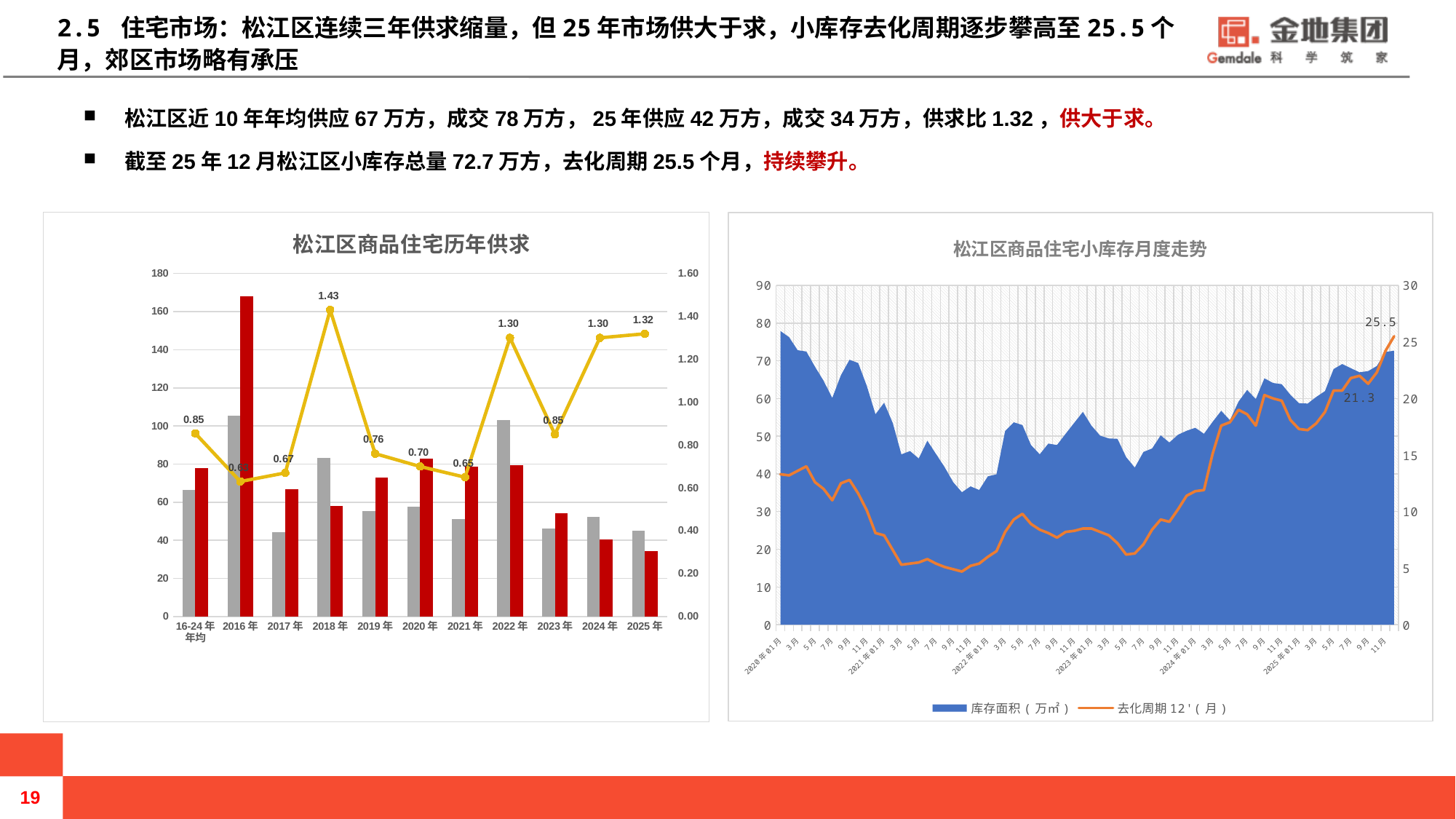

# 2.5 住宅市场：松江区连续三年供求缩量，但25年市场供大于求，小库存去化周期逐步攀高至25.5个月，郊区市场略有承压
松江区近10年年均供应67万方，成交78万方，25年供应42万方，成交34万方，供求比1.32，供大于求。
截至25年12月松江区小库存总量72.7万方，去化周期25.5个月，持续攀升。

### Chart: 松江区商品住宅历年供求

| Category | 供应面积(万㎡) | 成交面积(万㎡) | 供求比 |
|---|---|---|---|
| 16-24年年均 | 66.58777777777779 | 77.95111111111113 | 0.85422487028907 |
| 2016年 | 105.53 | 168.0 | 0.63 |
| 2017年 | 44.45 | 66.8 | 0.67 |
| 2018年 | 83.23 | 58.03 | 1.43 |
| 2019年 | 55.39 | 72.87 | 0.76 |
| 2020年 | 57.72 | 82.84 | 0.7 |
| 2021年 | 51.22 | 78.71 | 0.65 |
| 2022年 | 103.3 | 79.58 | 1.3 |
| 2023年 | 46.03 | 54.32 | 0.85 |
| 2024年 | 52.42 | 40.41 | 1.3 |
| 2025年 | 45.13 | 34.22 | 1.3188194038573935 |

### Chart: 松江区商品住宅小库存月度走势

| Category | 库存面积(万㎡) | 去化周期12'(月) |
|---|---|---|
| 2020年01月 | 77.9 | 13.3 |
| 2月 | 76.25 | 13.2 |
| 3月 | 72.8 | 13.6 |
| 4月 | 72.45 | 14.0 |
| 5月 | 68.42 | 12.6 |
| 6月 | 64.67 | 12.0 |
| 7月 | 60.11 | 11.0 |
| 8月 | 66.16 | 12.5 |
| 9月 | 70.26 | 12.8 |
| 10月 | 69.39 | 11.6 |
| 11月 | 63.29 | 10.1 |
| 12月 | 55.81 | 8.1 |
| 2021年01月 | 58.86 | 7.9 |
| 2月 | 53.47 | 6.6 |
| 3月 | 45.17 | 5.3 |
| 4月 | 46.05 | 5.4 |
| 5月 | 44.07 | 5.5 |
| 6月 | 48.79 | 5.8 |
| 7月 | 45.28 | 5.4 |
| 8月 | 41.78 | 5.1 |
| 9月 | 37.79 | 4.9 |
| 10月 | 35.12 | 4.7 |
| 11月 | 36.68 | 5.2 |
| 12月 | 35.72 | 5.4 |
| 2022年01月 | 39.34 | 6.0 |
| 2月 | 39.88 | 6.5 |
| 3月 | 51.38 | 8.2 |
| 4月 | 53.69 | 9.3 |
| 5月 | 52.94 | 9.8 |
| 6月 | 47.64 | 8.9 |
| 7月 | 45.19 | 8.4 |
| 8月 | 48.03 | 8.1 |
| 9月 | 47.66 | 7.7 |
| 10月 | 50.62 | 8.2 |
| 11月 | 53.56 | 8.3 |
| 12月 | 56.44 | 8.5 |
| 2023年01月 | 52.74 | 8.5 |
| 2月 | 50.11 | 8.2 |
| 3月 | 49.4 | 7.9 |
| 4月 | 49.29 | 7.2 |
| 5月 | 44.44 | 6.2 |
| 6月 | 41.66 | 6.3 |
| 7月 | 45.81 | 7.1 |
| 8月 | 46.72 | 8.4 |
| 9月 | 50.22 | 9.3 |
| 10月 | 48.33 | 9.1 |
| 11月 | 50.37 | 10.2 |
| 12月 | 51.42 | 11.4 |
| 2024年01月 | 52.23 | 11.8 |
| 2月 | 50.63 | 11.9 |
| 3月 | 53.79 | 15.1 |
| 4月 | 56.72 | 17.6 |
| 5月 | 54.23 | 17.9 |
| 6月 | 59.15 | 19.0 |
| 7月 | 62.26 | 18.6 |
| 8月 | 59.84 | 17.6 |
| 9月 | 65.33 | 20.3 |
| 10月 | 64.11 | 20.0 |
| 11月 | 63.79 | 19.8 |
| 12月 | 60.98 | 18.1 |
| 2025年01月 | 58.75 | 17.3 |
| 2月 | 58.64 | 17.2 |
| 3月 | 60.41 | 17.8 |
| 4月 | 61.94 | 18.8 |
| 5月 | 67.8 | 20.7 |
| 6月 | 69.12 | 20.7 |
| 7月 | 68.03 | 21.8 |
| 8月 | 66.95 | 22.0 |
| 9月 | 67.25 | 21.3 |
| 10月 | 68.6 | 22.3 |
| 11月 | 72.33 | 24.2 |
| 12月 | 72.67 | 25.5 |